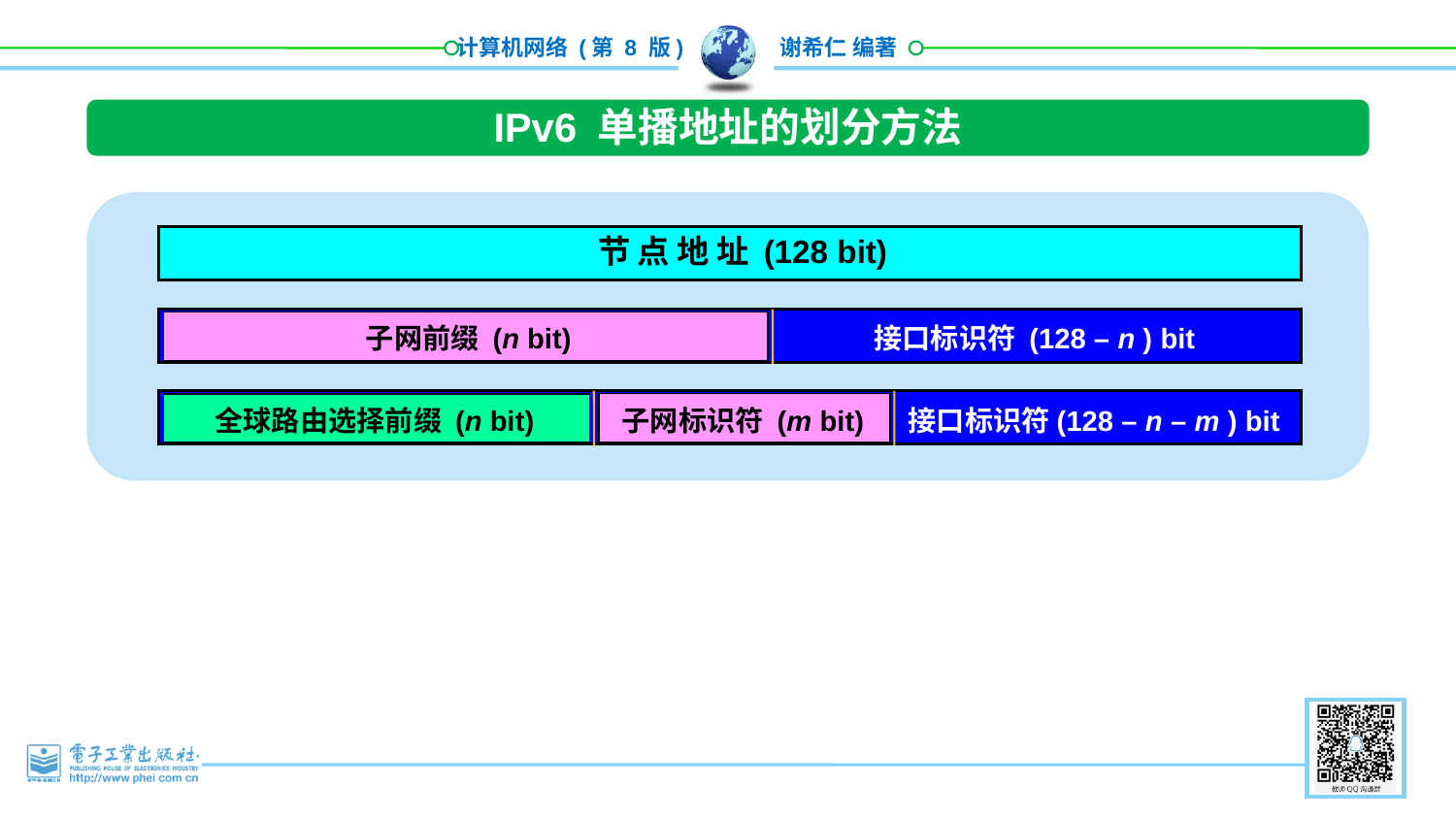

IPv6 单播地址的划分方法

节 点 地 址 (128 bit)

子网前缀 (n bit)
接口标识符 (128 – n ) bit

全球路由选择前缀 (n bit)
子网标识符 (m bit)
接口标识符(128 – n – m ) bit